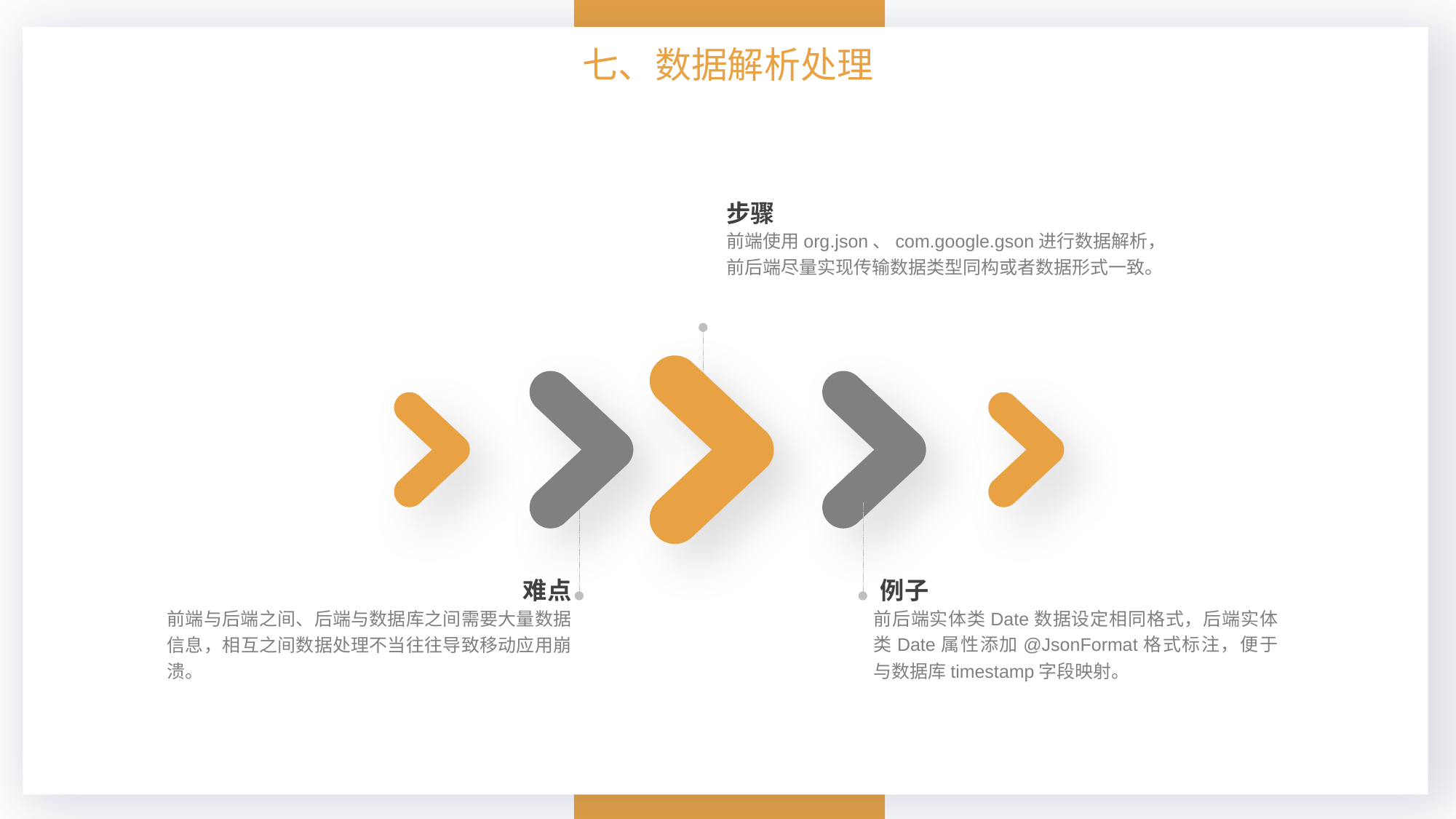

七、数据解析处理
步骤
前端使用org.json、com.google.gson进行数据解析，
前后端尽量实现传输数据类型同构或者数据形式一致。

难点
前端与后端之间、后端与数据库之间需要大量数据信息，相互之间数据处理不当往往导致移动应用崩溃。
例子
前后端实体类Date数据设定相同格式，后端实体类Date属性添加@JsonFormat格式标注，便于与数据库timestamp字段映射。